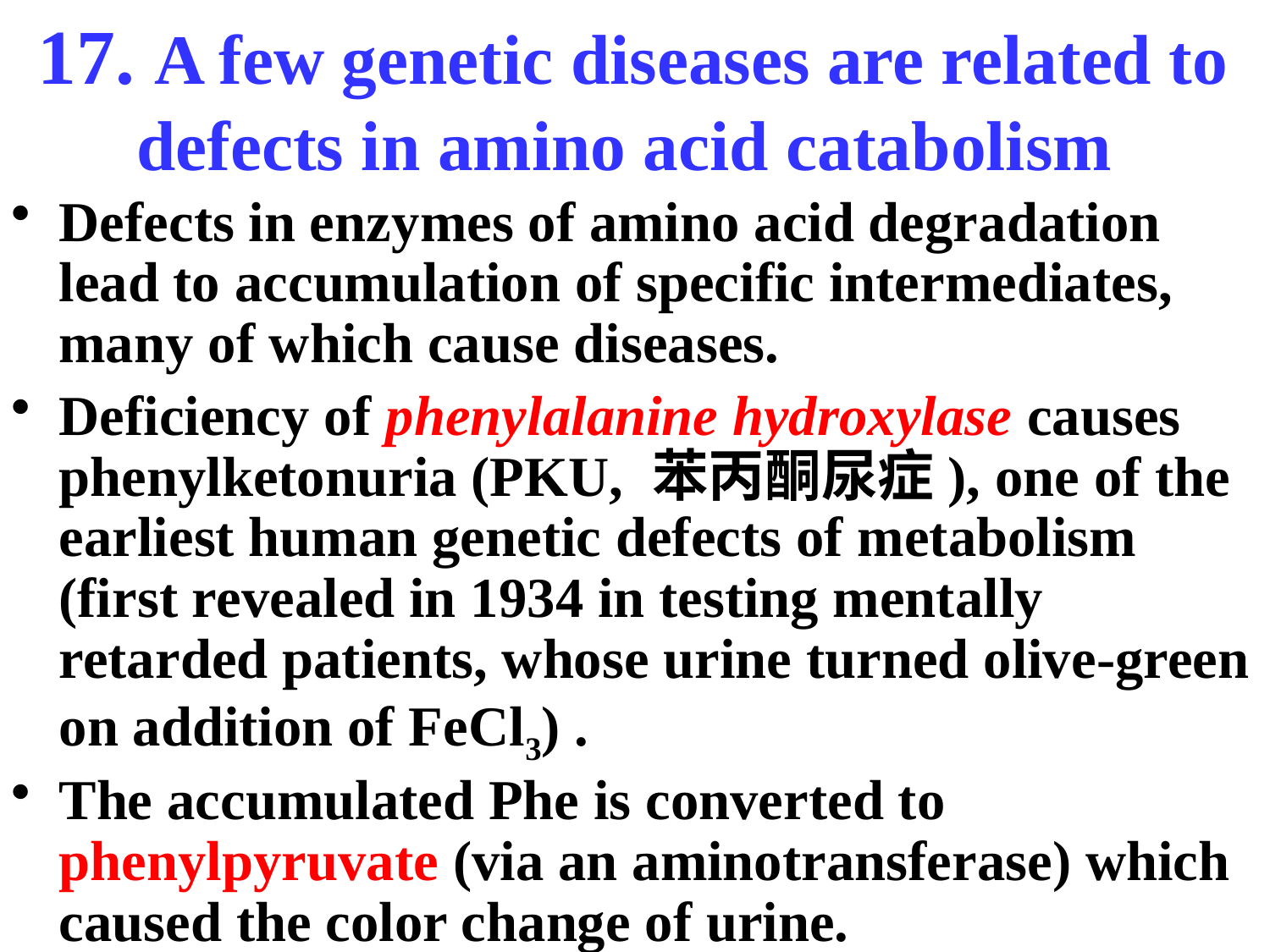

# 17. A few genetic diseases are related to defects in amino acid catabolism
Defects in enzymes of amino acid degradation lead to accumulation of specific intermediates, many of which cause diseases.
Deficiency of phenylalanine hydroxylase causes phenylketonuria (PKU, 苯丙酮尿症), one of the earliest human genetic defects of metabolism (first revealed in 1934 in testing mentally retarded patients, whose urine turned olive-green on addition of FeCl3) .
The accumulated Phe is converted to phenylpyruvate (via an aminotransferase) which caused the color change of urine.